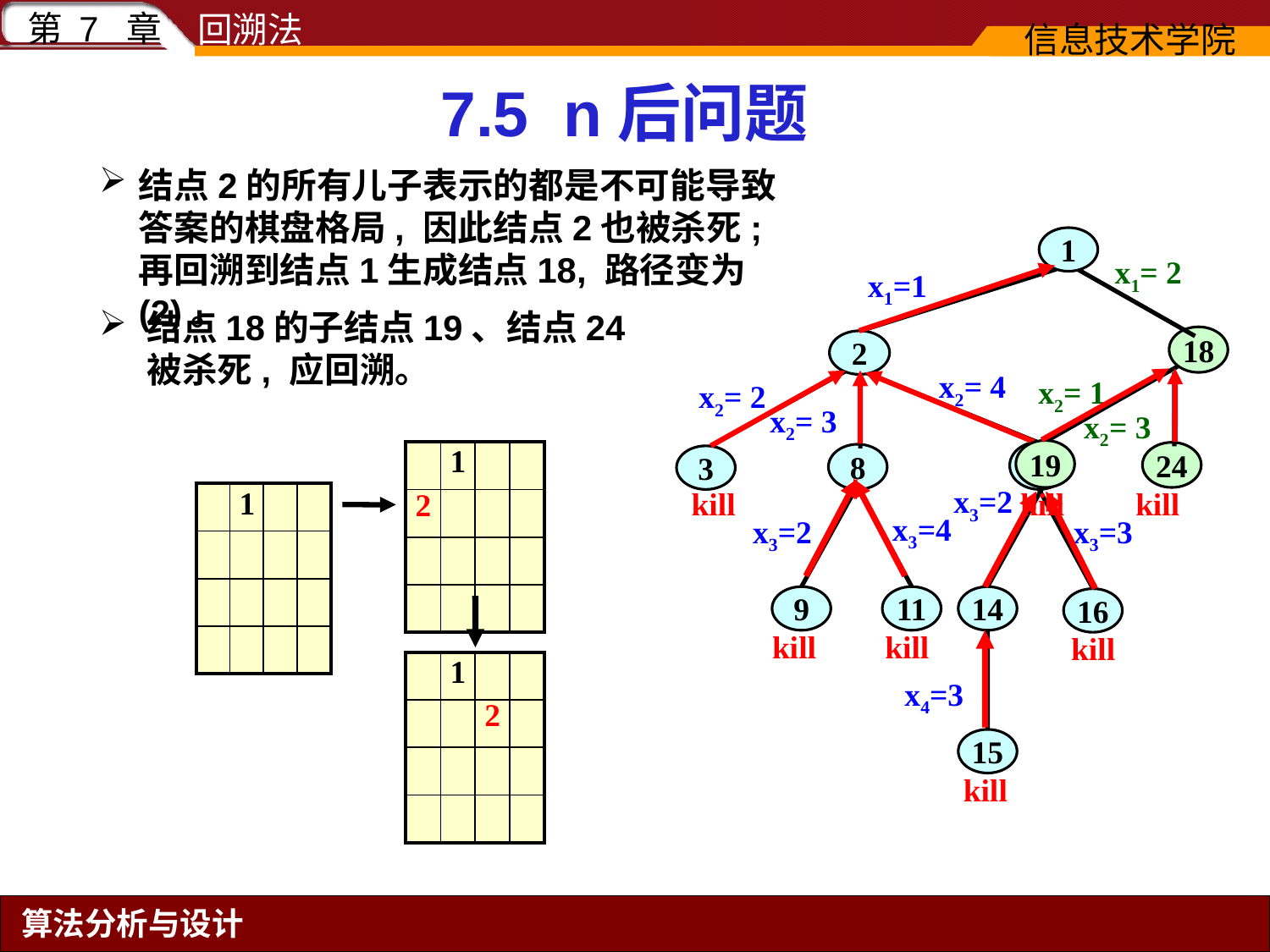

7.5  n后问题
结点2的所有儿子表示的都是不可能导致答案的棋盘格局, 因此结点2也被杀死; 再回溯到结点1生成结点18, 路径变为(2)。
1
x1=1

2
x2= 4

13

x2= 2
3

x2= 3
8

x3=2

14
kill

x3=4
11

x3=2
9

x3=3
16
kill
kill
kill

x4=3
15
kill
x1= 2

18

结点18的子结点19、结点24被杀死, 应回溯。
x2= 1

19

x2= 3
24
|  | 1 |  |  |
| --- | --- | --- | --- |
| 2 |  |  |  |
|  |  |  |  |
|  |  |  |  |

|  | 1 |  |  |
| --- | --- | --- | --- |
|  |  |  |  |
|  |  |  |  |
|  |  |  |  |
kill
kill

|  | 1 |  |  |
| --- | --- | --- | --- |
|  |  | 2 |  |
|  |  |  |  |
|  |  |  |  |